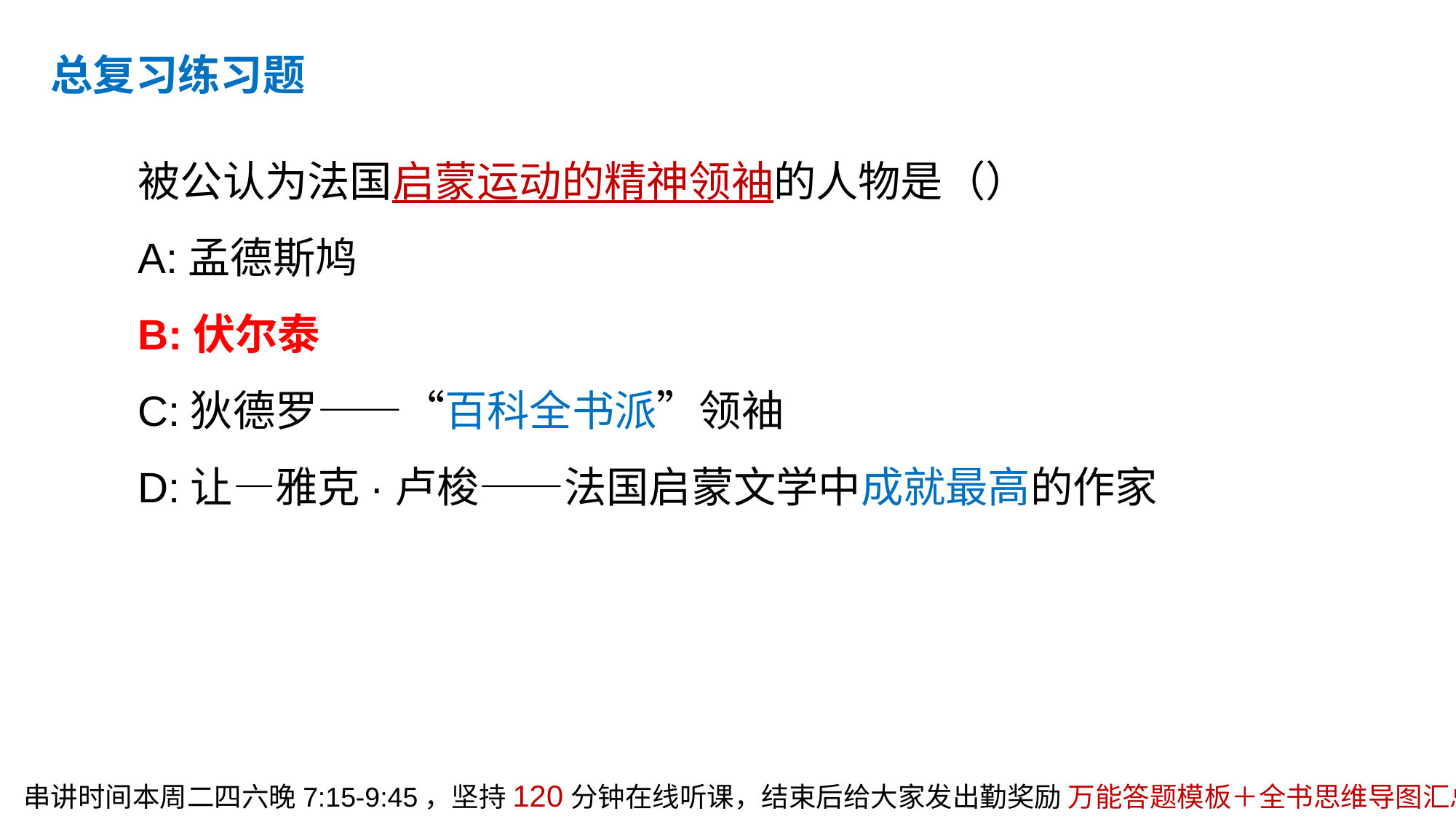

总复习练习题
被公认为法国启蒙运动的精神领袖的人物是（）
A:孟德斯鸠
B:伏尔泰
C:狄德罗——“百科全书派”领袖
D:让—雅克·卢梭——法国启蒙文学中成就最高的作家